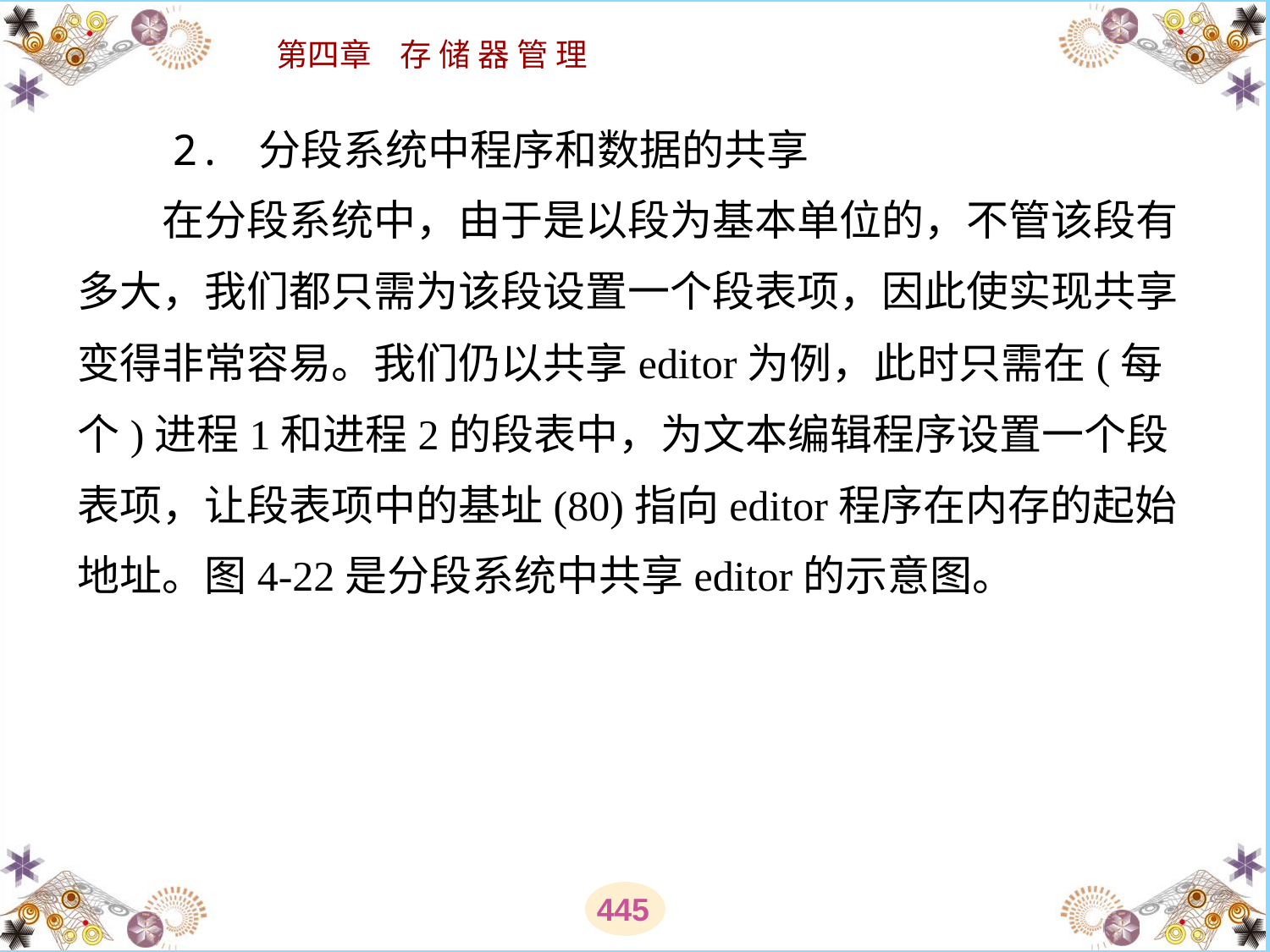

# 2. 分段系统中程序和数据的共享 　　在分段系统中，由于是以段为基本单位的，不管该段有多大，我们都只需为该段设置一个段表项，因此使实现共享变得非常容易。我们仍以共享editor为例，此时只需在(每个)进程1和进程2的段表中，为文本编辑程序设置一个段表项，让段表项中的基址(80)指向editor程序在内存的起始地址。图4-22是分段系统中共享editor的示意图。